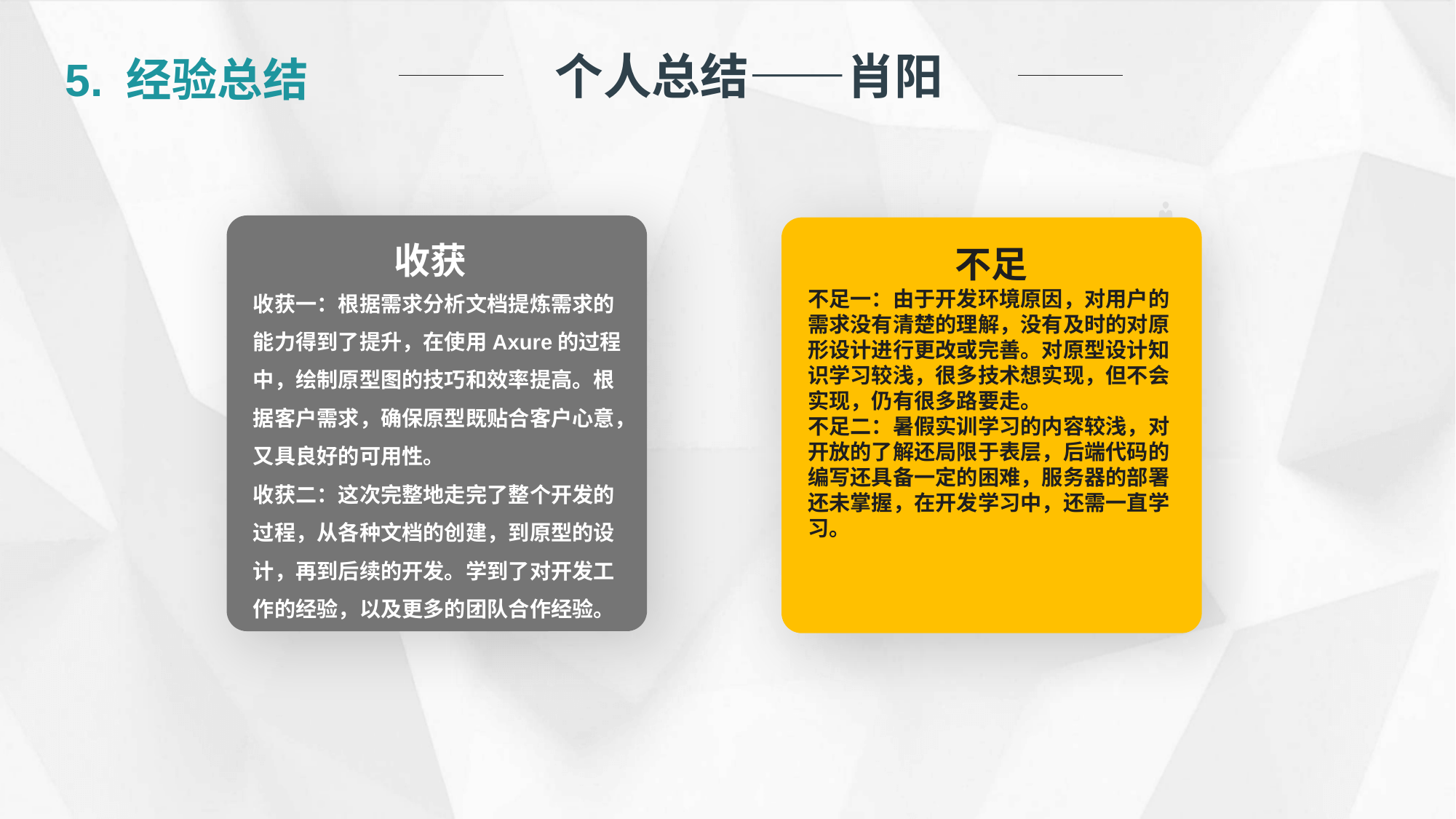

个人总结——肖阳
5. 经验总结

收获
收获一：根据需求分析文档提炼需求的能力得到了提升，在使用Axure的过程中，绘制原型图的技巧和效率提高。根据客户需求，确保原型既贴合客户心意，又具良好的可用性。
收获二：这次完整地走完了整个开发的过程，从各种文档的创建，到原型的设计，再到后续的开发。学到了对开发工作的经验，以及更多的团队合作经验。

不足
不足一：由于开发环境原因，对用户的需求没有清楚的理解，没有及时的对原形设计进行更改或完善。对原型设计知识学习较浅，很多技术想实现，但不会实现，仍有很多路要走。
不足二：暑假实训学习的内容较浅，对开放的了解还局限于表层，后端代码的编写还具备一定的困难，服务器的部署还未掌握，在开发学习中，还需一直学习。